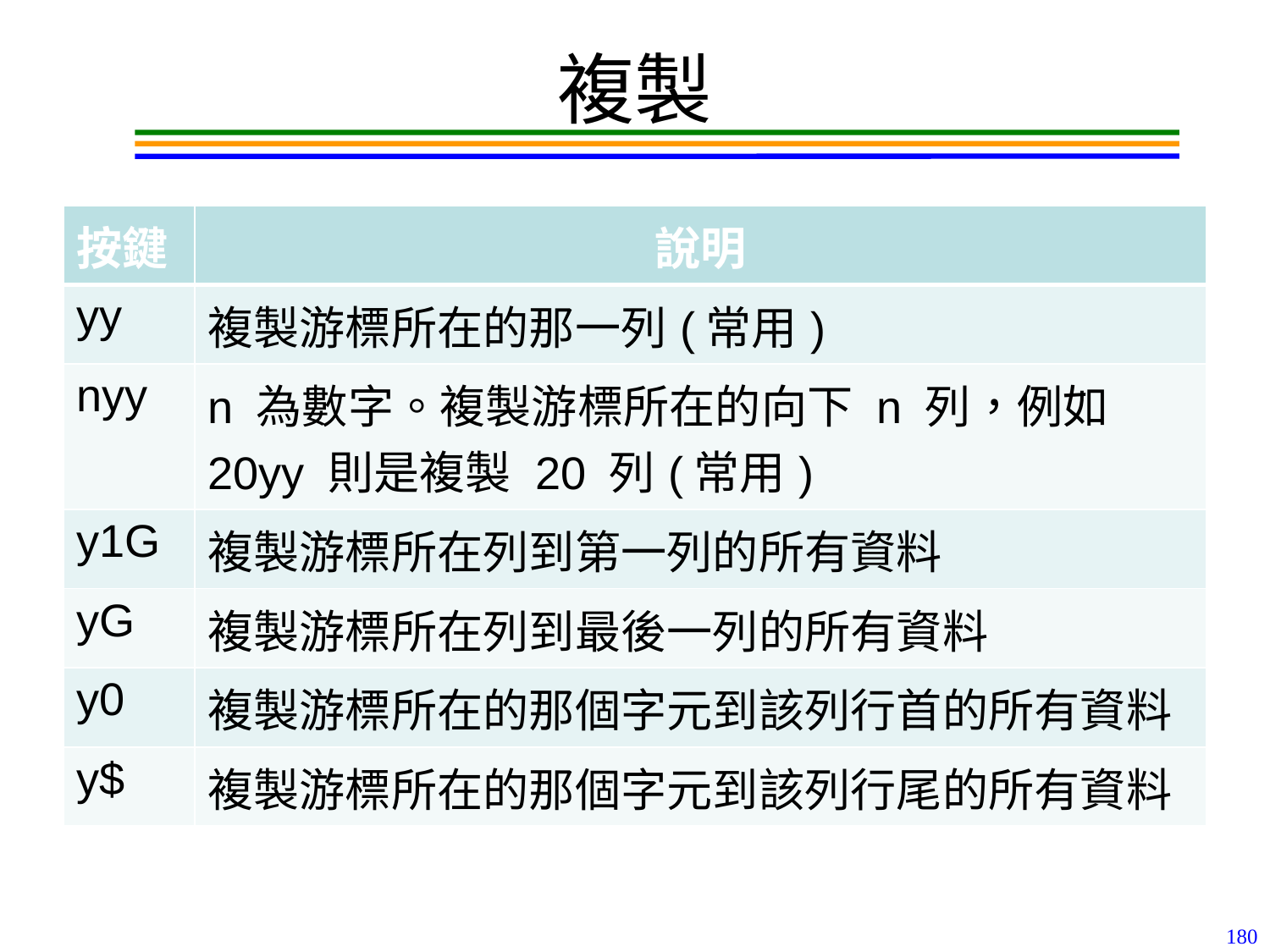

# 複製
| 按鍵 | 說明 |
| --- | --- |
| yy | 複製游標所在的那一列(常用) |
| nyy | n 為數字。複製游標所在的向下 n 列，例如 20yy 則是複製 20 列(常用) |
| y1G | 複製游標所在列到第一列的所有資料 |
| yG | 複製游標所在列到最後一列的所有資料 |
| y0 | 複製游標所在的那個字元到該列行首的所有資料 |
| y$ | 複製游標所在的那個字元到該列行尾的所有資料 |
180